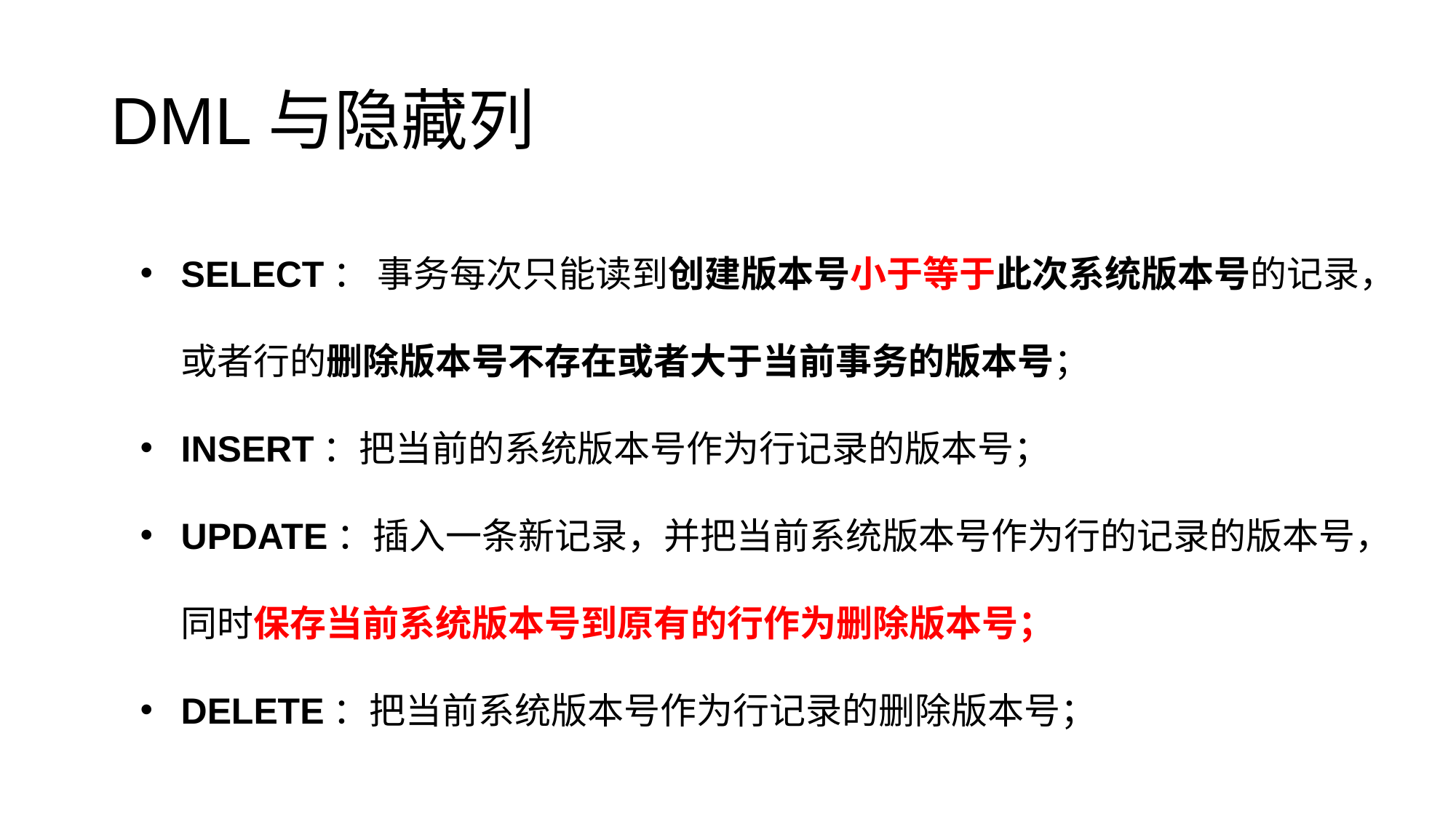

# DML与隐藏列
SELECT： 事务每次只能读到创建版本号小于等于此次系统版本号的记录，或者行的删除版本号不存在或者大于当前事务的版本号；
INSERT：把当前的系统版本号作为行记录的版本号；
UPDATE：插入一条新记录，并把当前系统版本号作为行的记录的版本号，同时保存当前系统版本号到原有的行作为删除版本号；
DELETE：把当前系统版本号作为行记录的删除版本号；